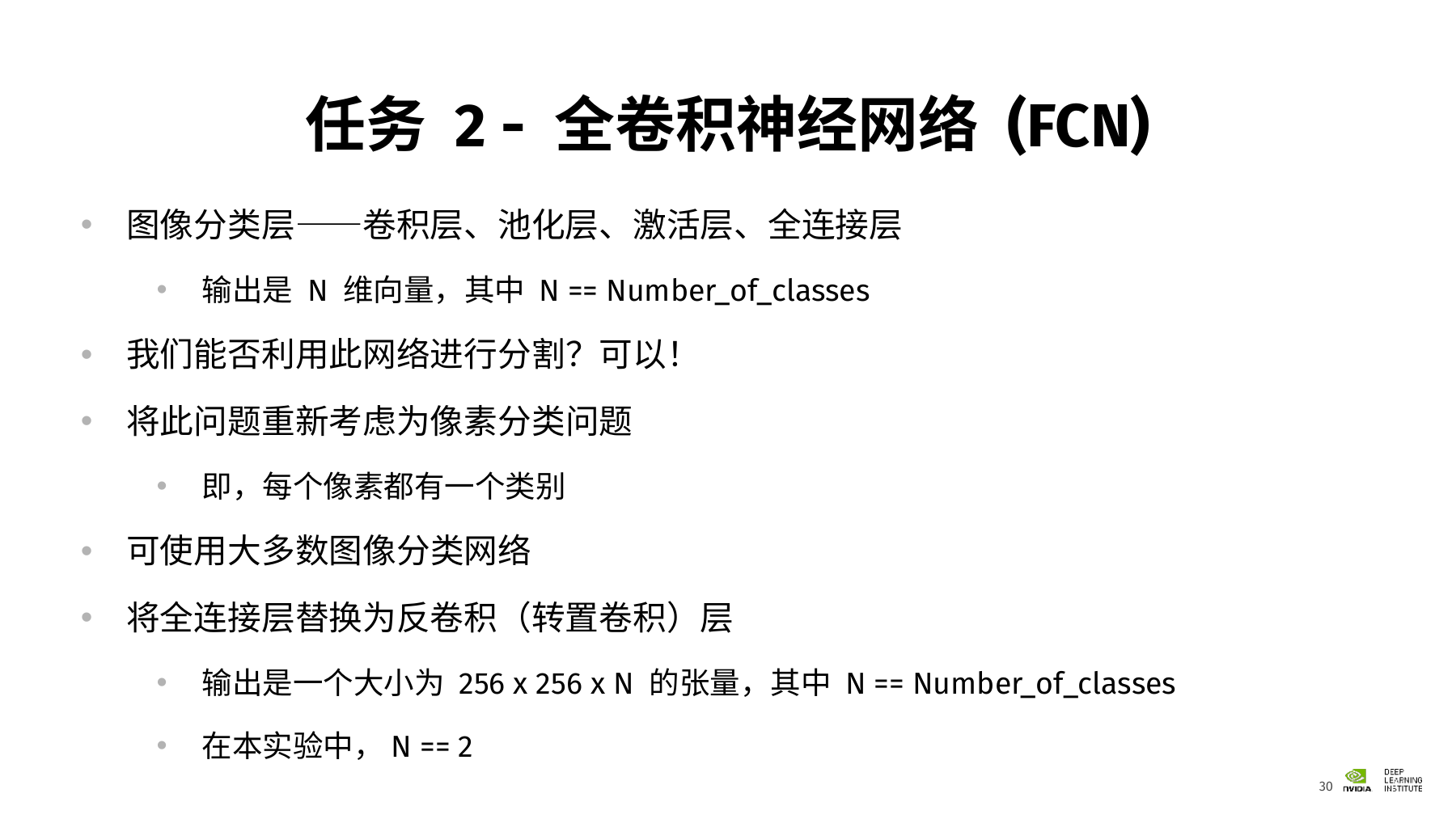

# 任务 2 - 全卷积神经网络 (FCN)
图像分类层——卷积层、池化层、激活层、全连接层
输出是 N 维向量，其中 N == Number_of_classes
我们能否利用此网络进行分割？可以！
将此问题重新考虑为像素分类问题
即，每个像素都有一个类别
可使用大多数图像分类网络
将全连接层替换为反卷积（转置卷积）层
输出是一个大小为 256 x 256 x N 的张量，其中 N == Number_of_classes
在本实验中，N == 2